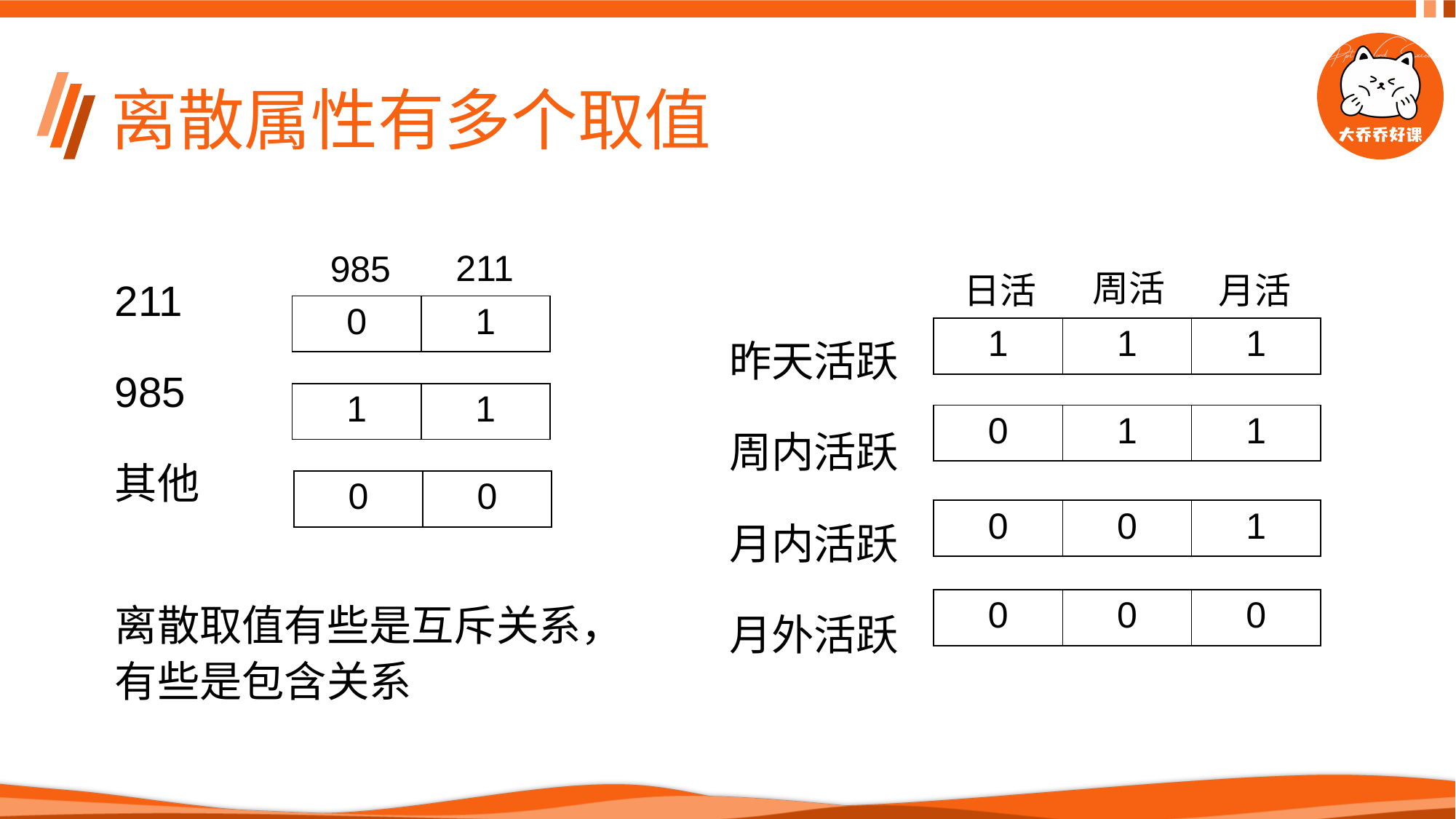

# 离散属性有多个取值

211
985
其他

离散取值有些是互斥关系，有些是包含关系
211
985
周活
日活
月活
| 0 | 1 |
| --- | --- |
昨天活跃
周内活跃
月内活跃
月外活跃
| 1 | 1 | 1 |
| --- | --- | --- |
| 1 | 1 |
| --- | --- |
| 0 | 1 | 1 |
| --- | --- | --- |
| 0 | 0 |
| --- | --- |
| 0 | 0 | 1 |
| --- | --- | --- |
| 0 | 0 | 0 |
| --- | --- | --- |